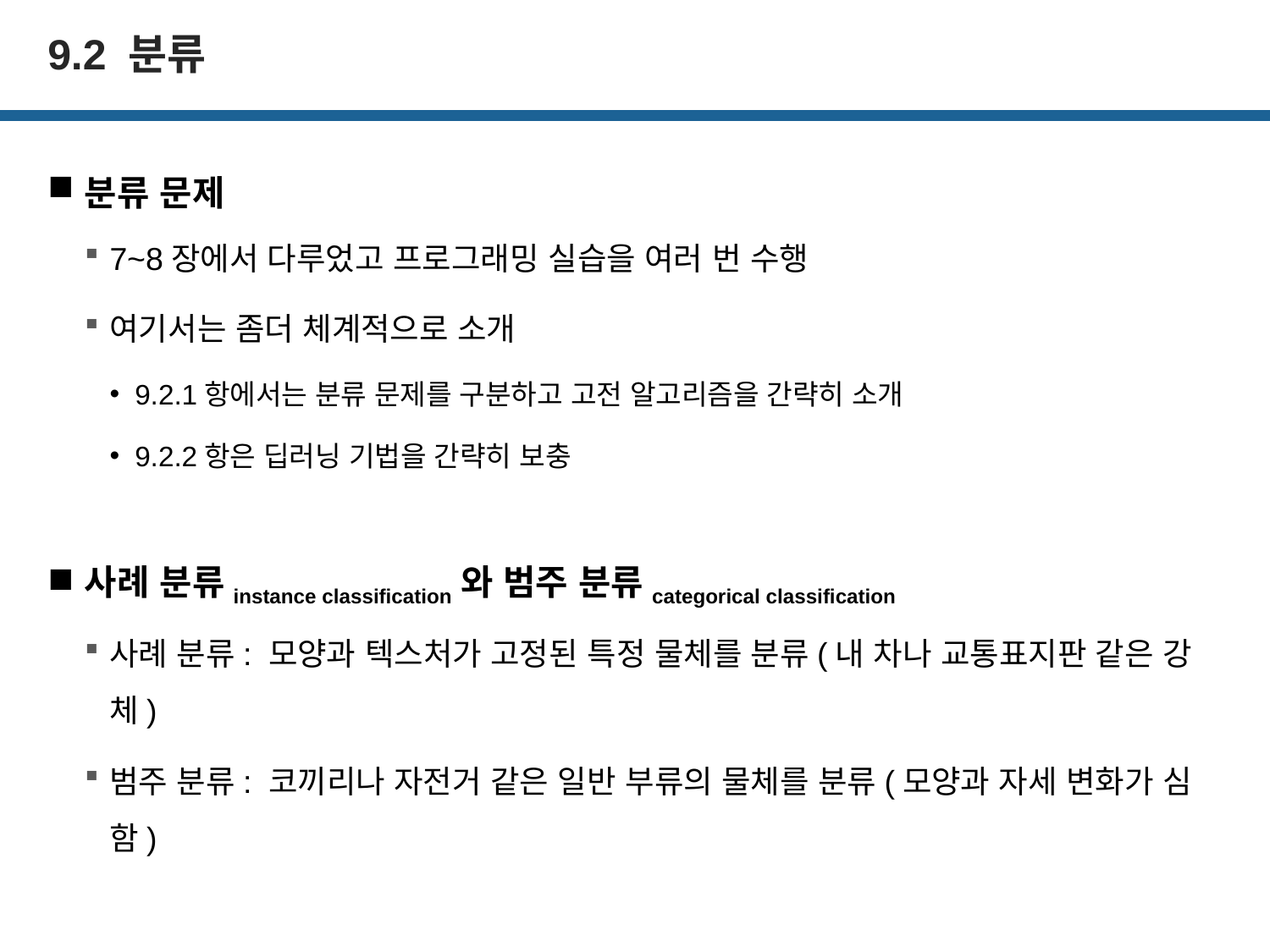

# 9.2 분류
분류 문제
7~8장에서 다루었고 프로그래밍 실습을 여러 번 수행
여기서는 좀더 체계적으로 소개
9.2.1항에서는 분류 문제를 구분하고 고전 알고리즘을 간략히 소개
9.2.2항은 딥러닝 기법을 간략히 보충

사례 분류instance classification와 범주 분류categorical classification
사례 분류: 모양과 텍스처가 고정된 특정 물체를 분류(내 차나 교통표지판 같은 강체)
범주 분류: 코끼리나 자전거 같은 일반 부류의 물체를 분류(모양과 자세 변화가 심함)